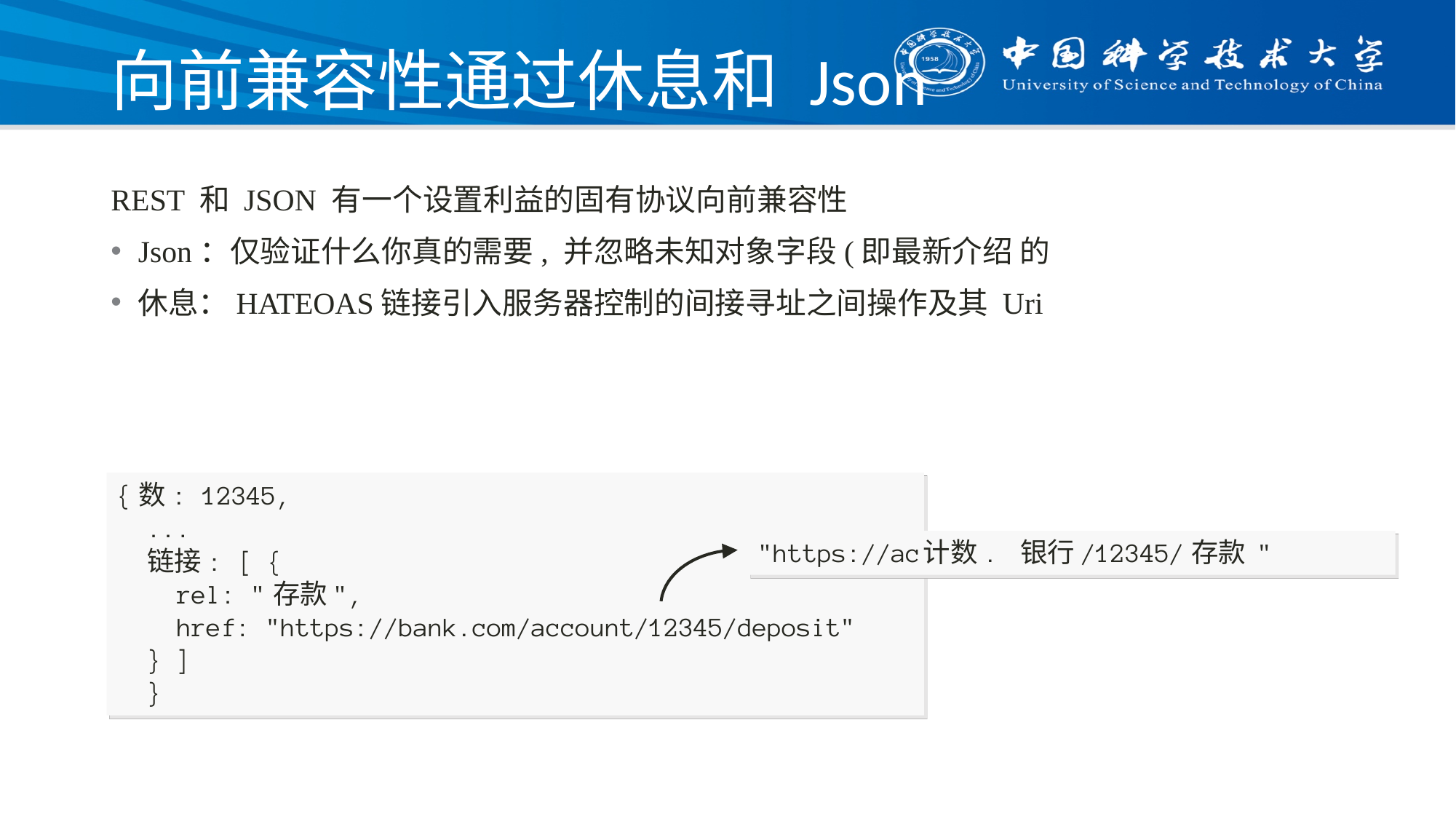

# 向前兼容性通过休息和 Json
REST 和 JSON 有一个设置利益的固有协议向前兼容性
Json：仅验证什么你真的需要, 并忽略未知对象字段(即最新介绍 的
休息：HATEOAS链接引入服务器控制的间接寻址之间操作及其 Uri

{数: 12345,
...

"https://ac

计数. 银行/12345/存款 "

链接: [ {

rel: "存款",
href: "https://bank.com/account/12345/deposit"
} ]
}